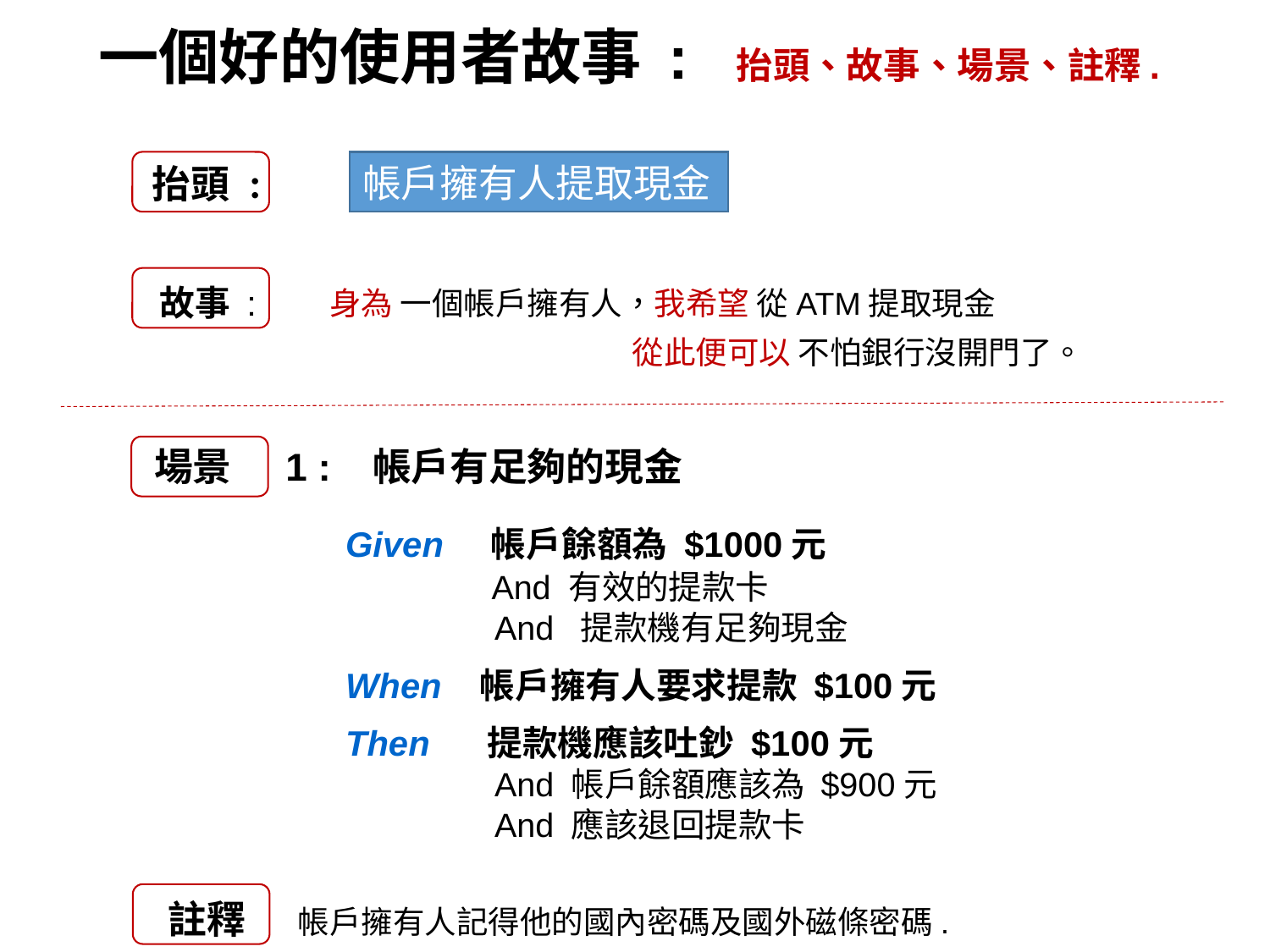

# 一個好的使用者故事 :  抬頭、故事、場景、註釋.
帳戶擁有人提取現金
抬頭 :

 故事 :
身為 一個帳戶擁有人，我希望 從ATM提取現金
                                         從此便可以 不怕銀行沒開門了。

場景     1 :   帳戶有足夠的現金
Given    帳戶餘額為 $1000元
               And 有效的提款卡
                And  提款機有足夠現金
When   帳戶擁有人要求提款 $100元
Then     提款機應該吐鈔 $100元
                And 帳戶餘額應該為 $900元
                And 應該退回提款卡

註釋       帳戶擁有人記得他的國內密碼及國外磁條密碼.